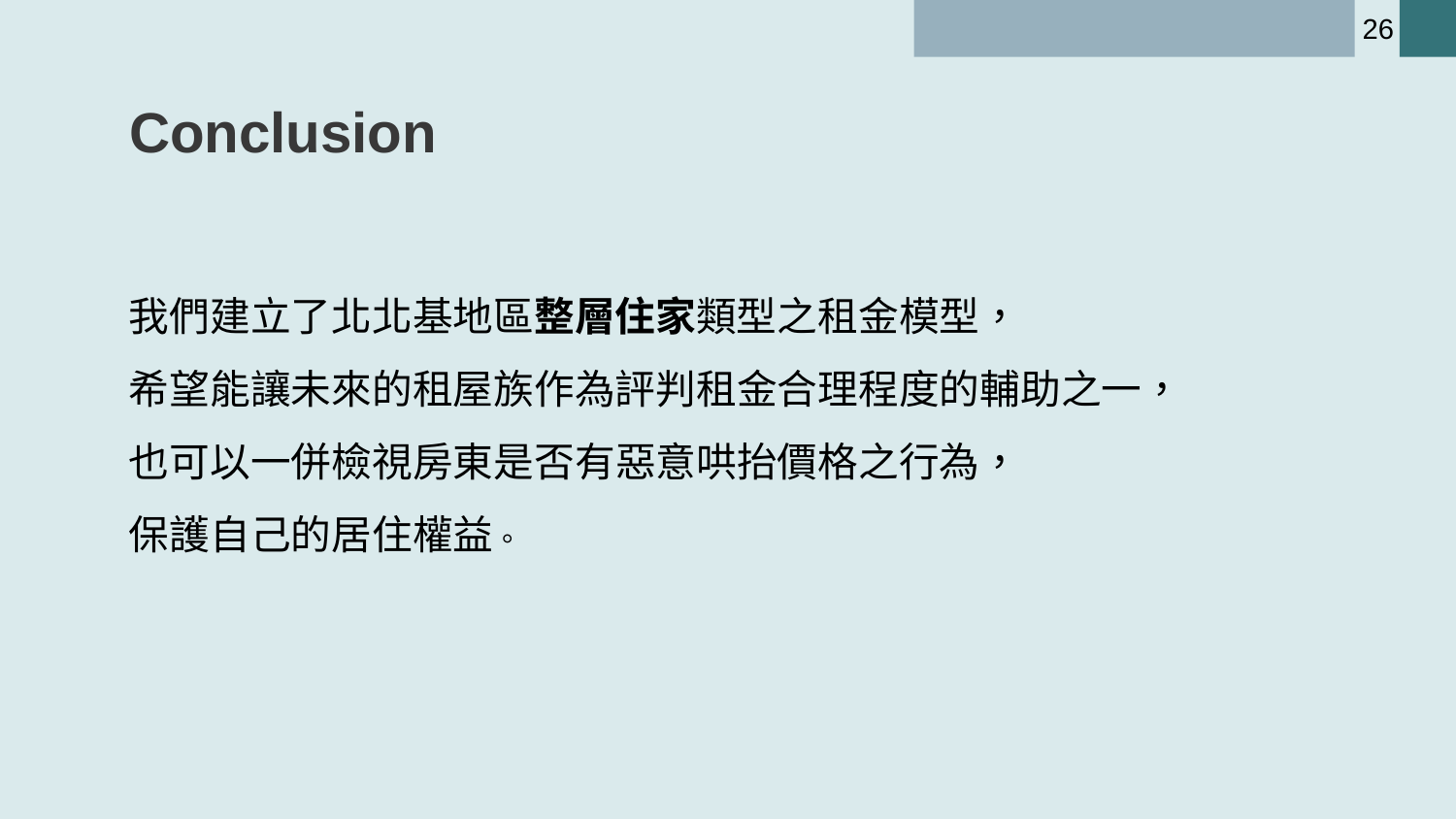

26
# Conclusion
我們建立了北北基地區整層住家類型之租金模型，
希望能讓未來的租屋族作為評判租金合理程度的輔助之一，
也可以一併檢視房東是否有惡意哄抬價格之行為，
保護自己的居住權益。